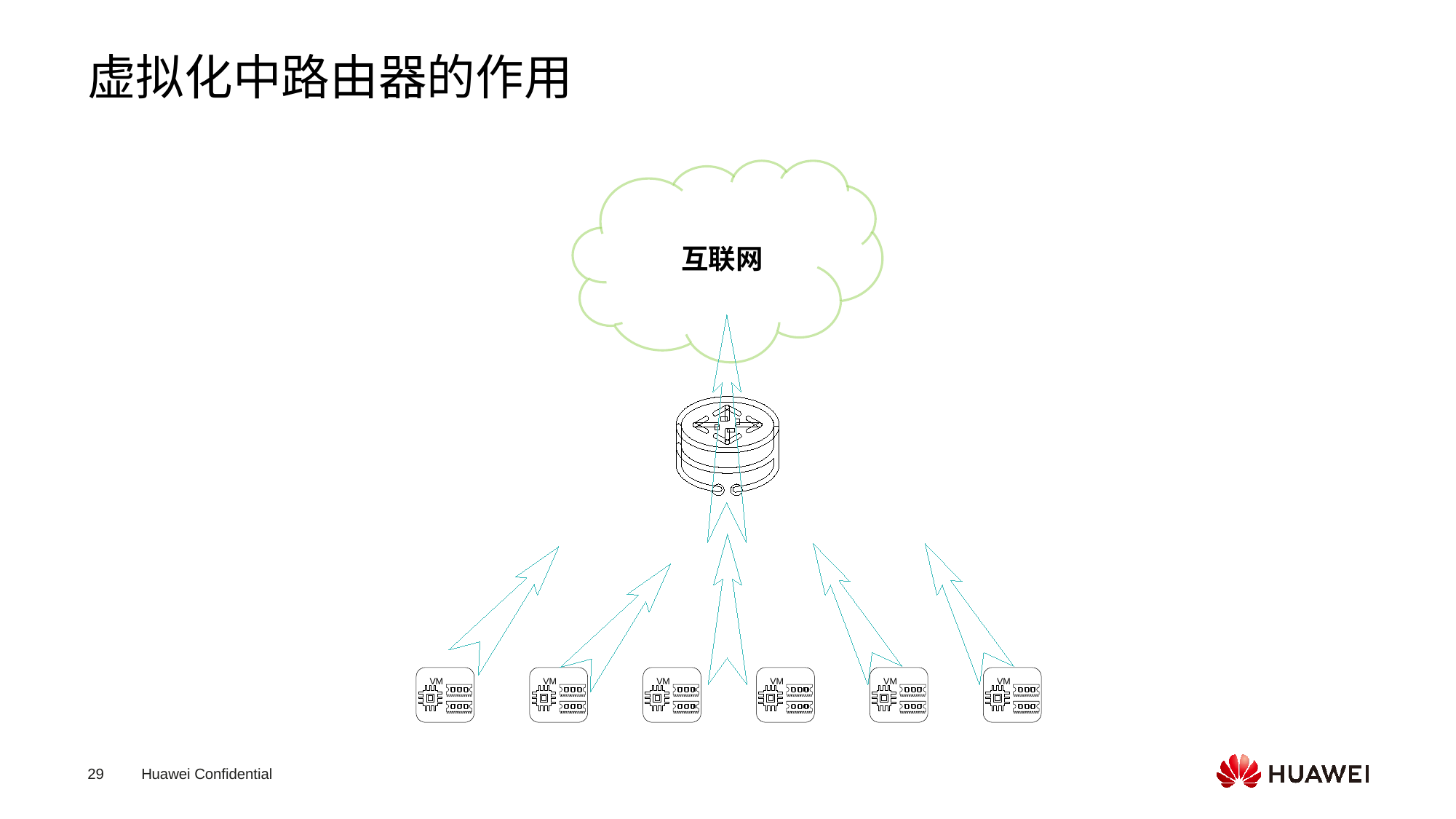

# 虚拟化中路由器的作用

互联网

VM

VM

VM

VM

VM

VM